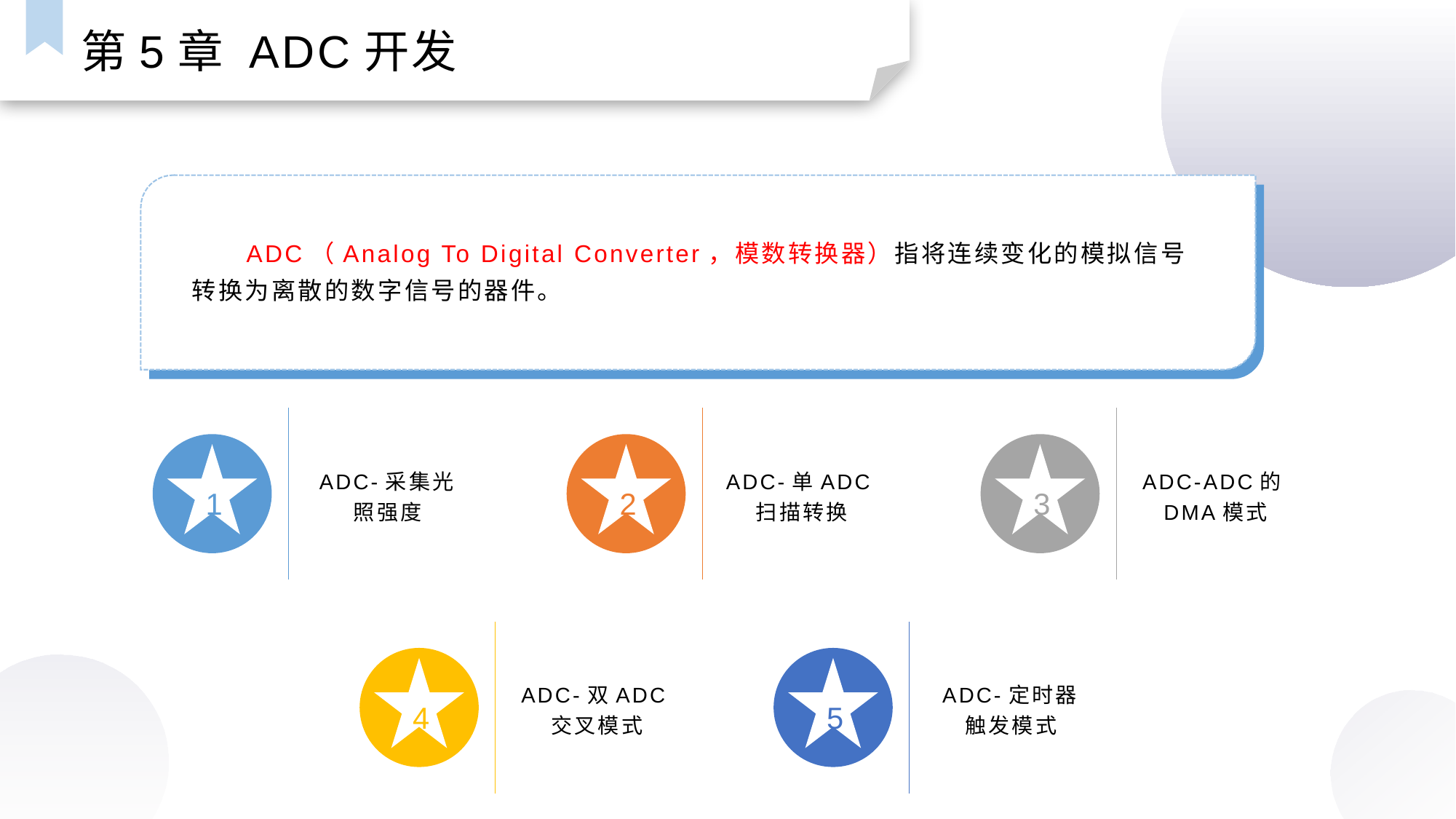

第5章 ADC开发

ADC（Analog To Digital Converter，模数转换器）指将连续变化的模拟信号转换为离散的数字信号的器件。
ADC-采集光照强度
ADC-单ADC扫描转换
ADC-ADC的DMA模式

1
2
3
ADC-双ADC交叉模式
ADC-定时器触发模式

4
5